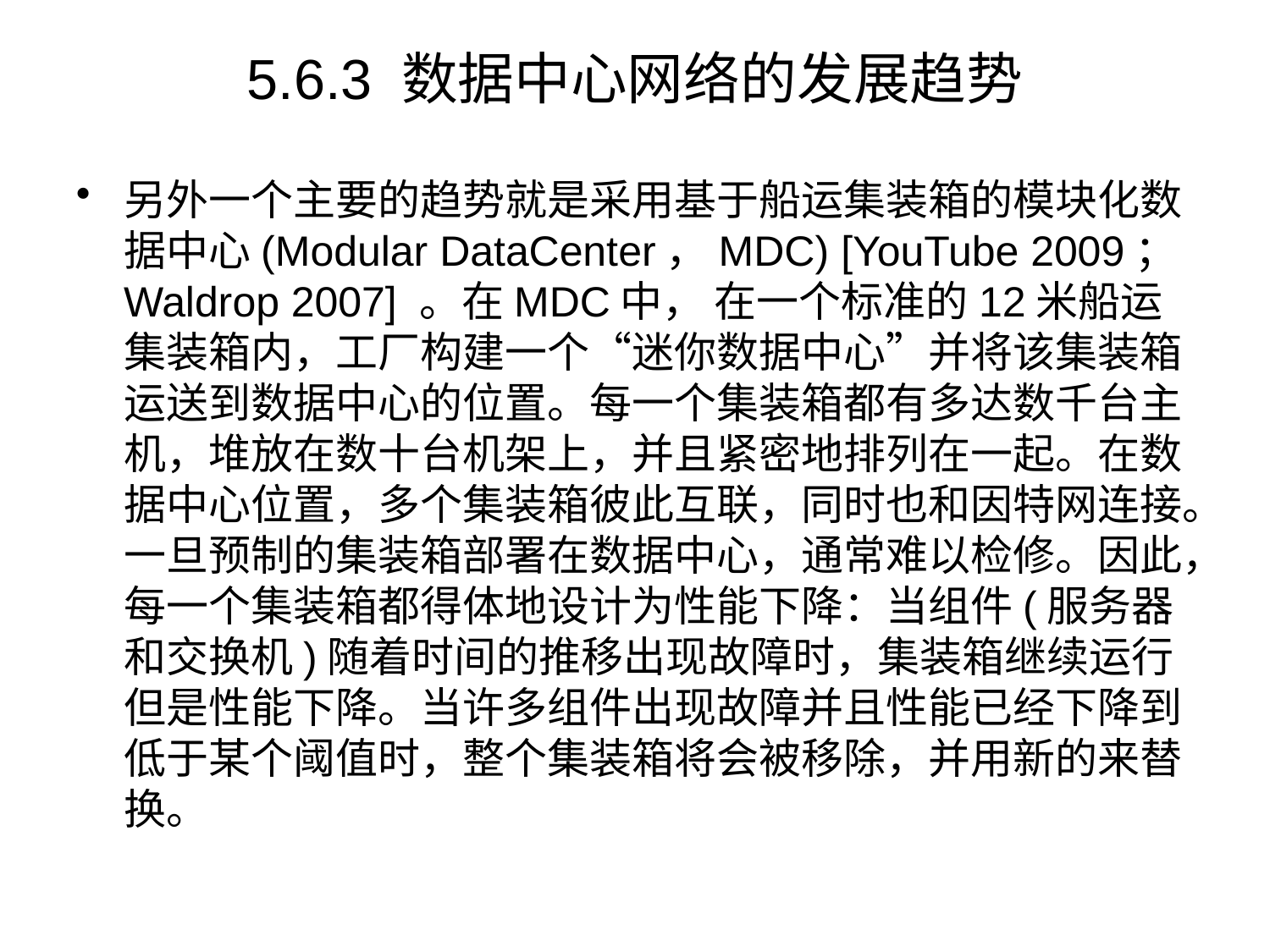

# 5.6.3 数据中心网络的发展趋势
另外一个主要的趋势就是采用基于船运集装箱的模块化数据中心(Modular DataCenter，MDC) [YouTube 2009； Waldrop 2007] 。在MDC中， 在一个标准的12米船运集装箱内，工厂构建一个“迷你数据中心”并将该集装箱运送到数据中心的位置。每一个集装箱都有多达数千台主机，堆放在数十台机架上，并且紧密地排列在一起。在数据中心位置，多个集装箱彼此互联，同时也和因特网连接。一旦预制的集装箱部署在数据中心，通常难以检修。因此，每一个集装箱都得体地设计为性能下降：当组件(服务器和交换机)随着时间的推移出现故障时，集装箱继续运行但是性能下降。当许多组件出现故障并且性能已经下降到低于某个阈值时，整个集装箱将会被移除，并用新的来替换。